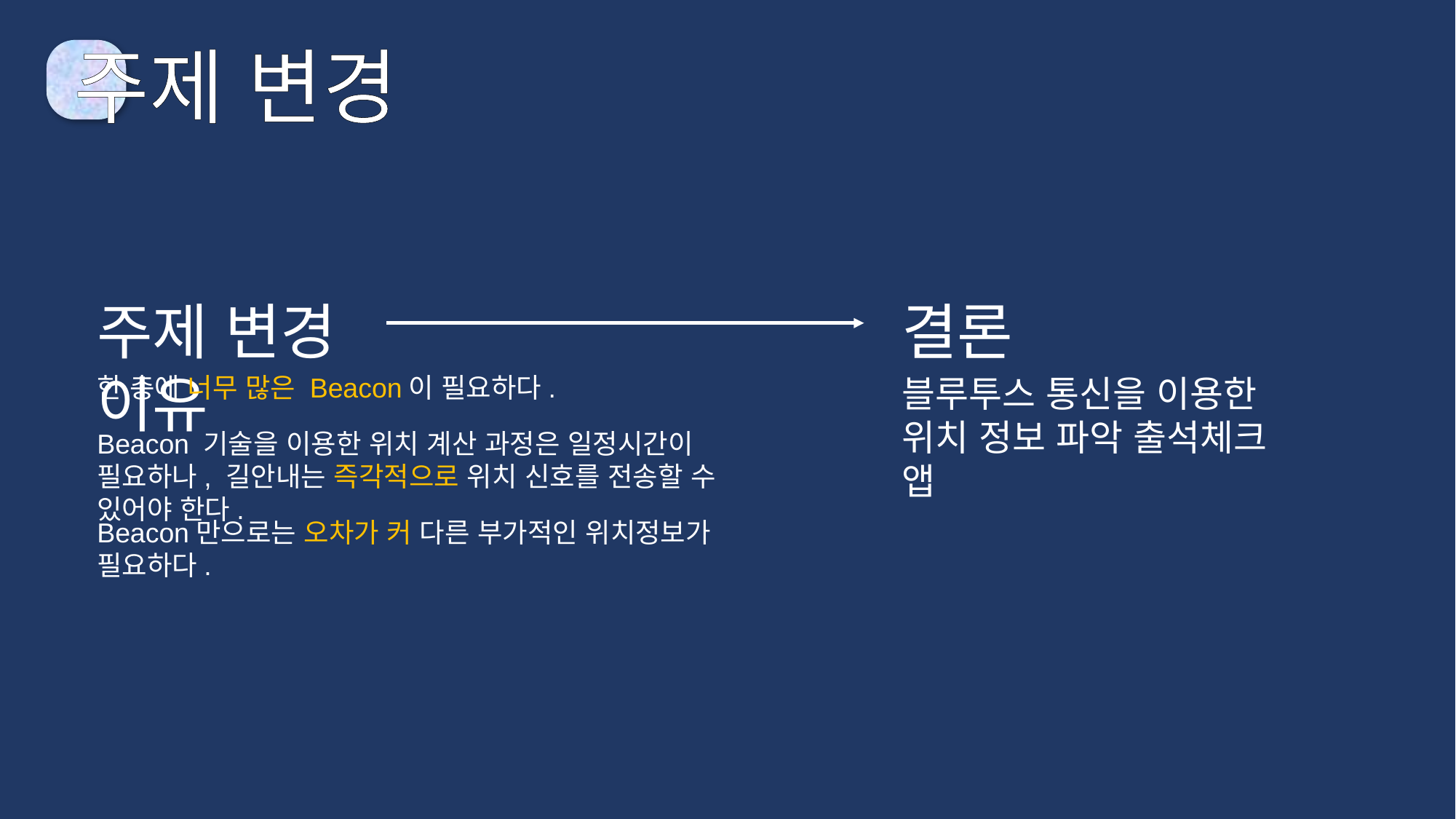

주제 변경

주제 변경 이유
결론
한 층에 너무 많은 Beacon이 필요하다.
블루투스 통신을 이용한
위치 정보 파악 출석체크 앱
Beacon 기술을 이용한 위치 계산 과정은 일정시간이 필요하나, 길안내는 즉각적으로 위치 신호를 전송할 수 있어야 한다.
Beacon만으로는 오차가 커 다른 부가적인 위치정보가 필요하다.